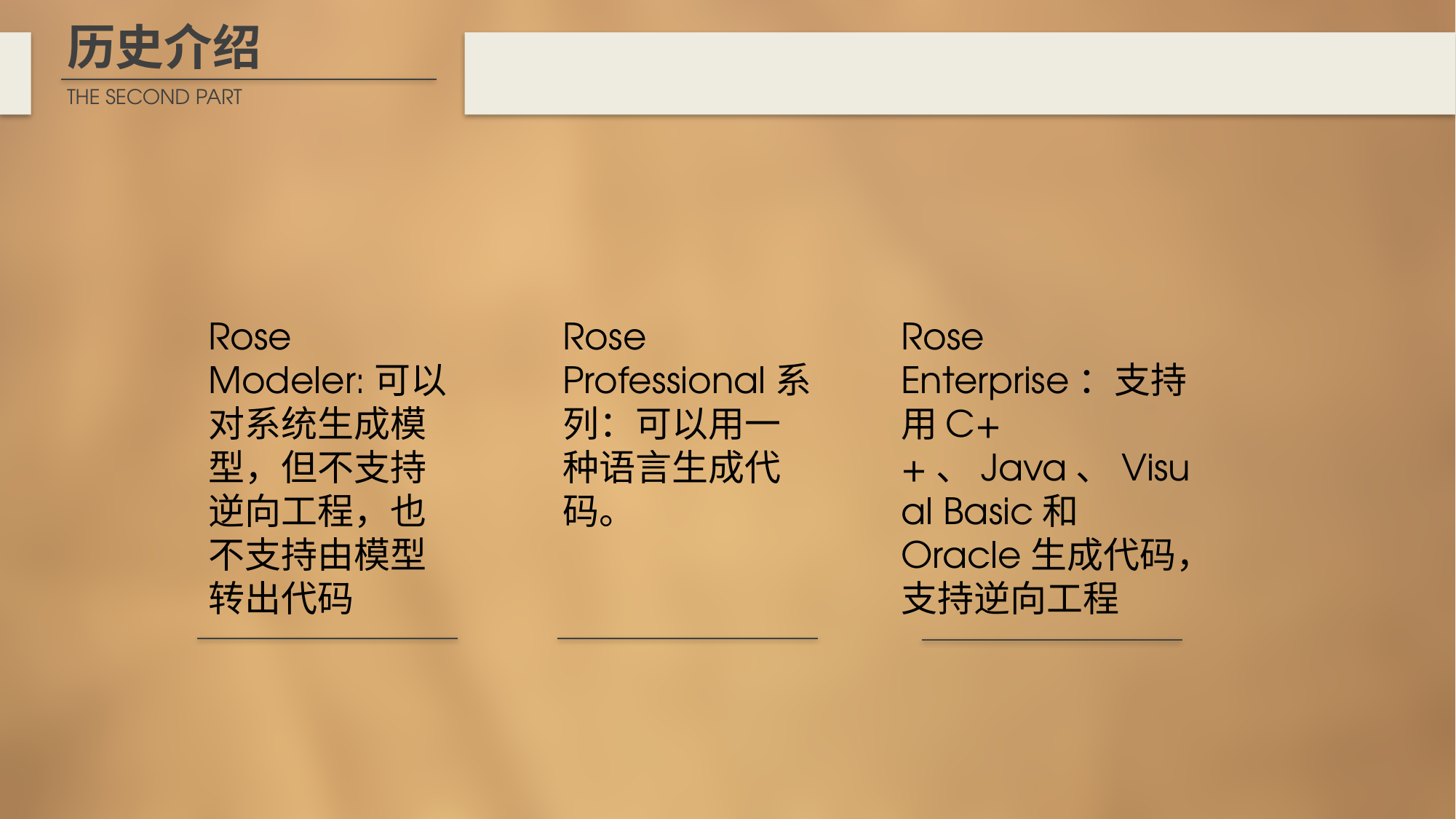

历史介绍
THE SECOND PART
Rose Modeler:可以对系统生成模型，但不支持逆向工程，也不支持由模型转出代码

Rose Professional系列：可以用一种语言生成代码。
Rose Enterprise：支持用C++、Java、Visual Basic和Oracle生成代码，支持逆向工程